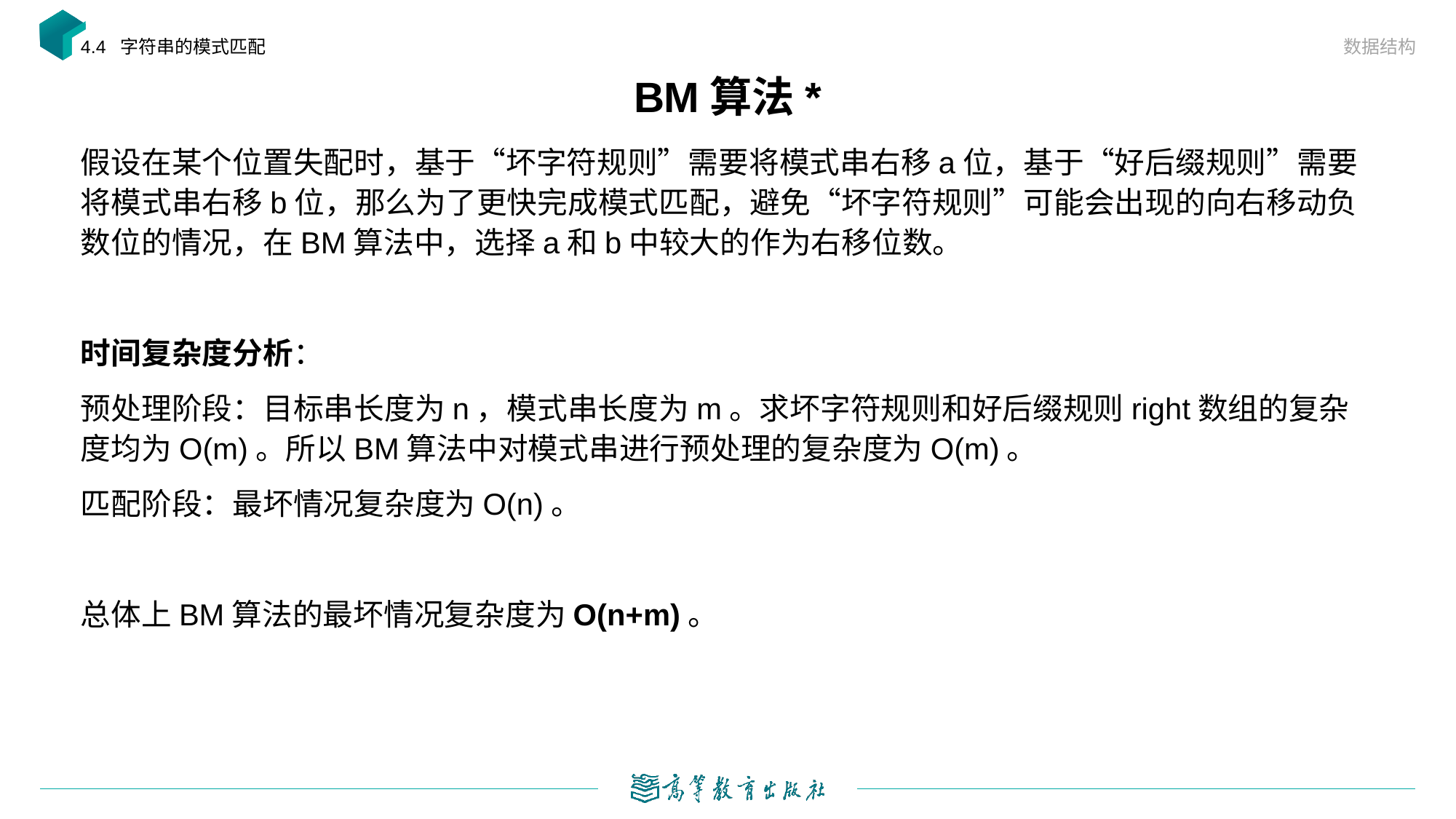

数据结构
4.4  字符串的模式匹配
# BM算法*
假设在某个位置失配时，基于“坏字符规则”需要将模式串右移a位，基于“好后缀规则”需要将模式串右移b位，那么为了更快完成模式匹配，避免“坏字符规则”可能会出现的向右移动负数位的情况，在BM算法中，选择a和b中较大的作为右移位数。

时间复杂度分析：
预处理阶段：目标串长度为n，模式串长度为m。求坏字符规则和好后缀规则right数组的复杂度均为O(m)。所以BM算法中对模式串进行预处理的复杂度为O(m)。
匹配阶段：最坏情况复杂度为O(n)。

总体上BM算法的最坏情况复杂度为O(n+m)。